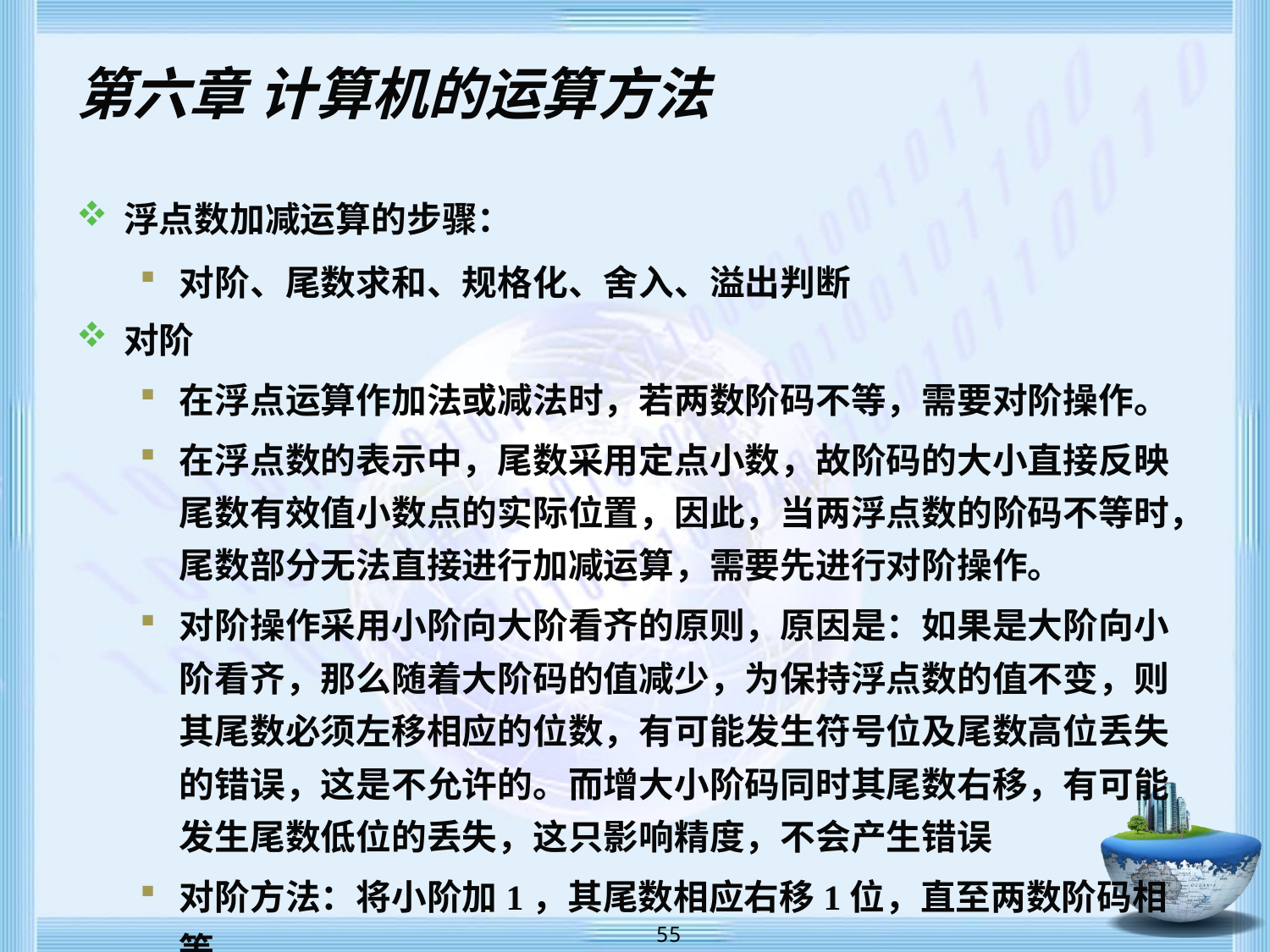

# 第六章 计算机的运算方法
浮点数加减运算的步骤：
对阶、尾数求和、规格化、舍入、溢出判断
对阶
在浮点运算作加法或减法时，若两数阶码不等，需要对阶操作。
在浮点数的表示中，尾数采用定点小数，故阶码的大小直接反映尾数有效值小数点的实际位置，因此，当两浮点数的阶码不等时，尾数部分无法直接进行加减运算，需要先进行对阶操作。
对阶操作采用小阶向大阶看齐的原则，原因是：如果是大阶向小阶看齐，那么随着大阶码的值减少，为保持浮点数的值不变，则其尾数必须左移相应的位数，有可能发生符号位及尾数高位丢失的错误，这是不允许的。而增大小阶码同时其尾数右移，有可能发生尾数低位的丢失，这只影响精度，不会产生错误
对阶方法：将小阶加1，其尾数相应右移1位，直至两数阶码相等。
    55